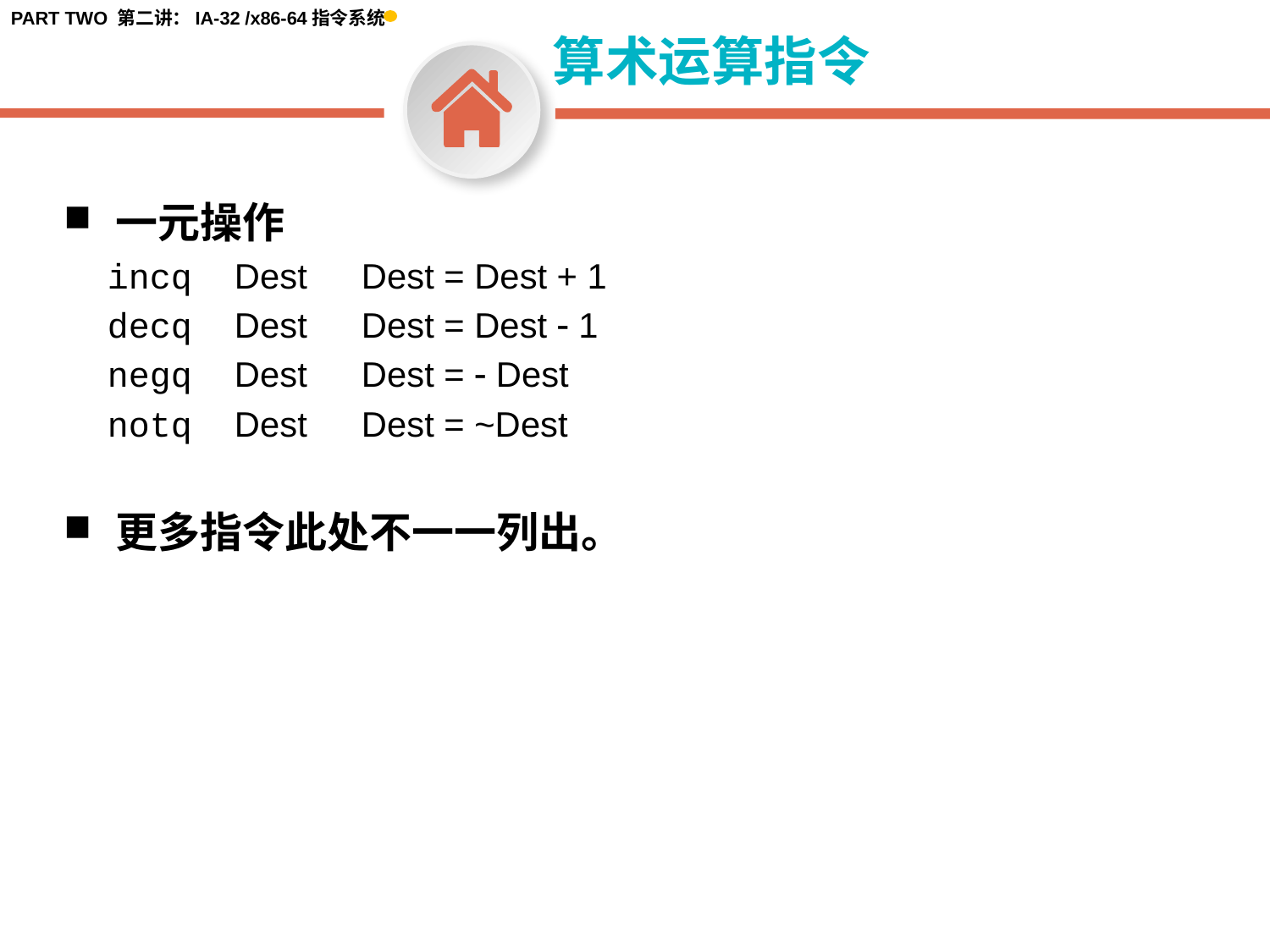

PART TWO 第二讲：IA-32 /x86-64指令系统

算术运算指令

一元操作
incq	Dest	Dest = Dest + 1
decq	Dest	Dest = Dest − 1
negq	Dest	Dest = − Dest
notq	Dest	Dest = ~Dest
更多指令此处不一一列出。